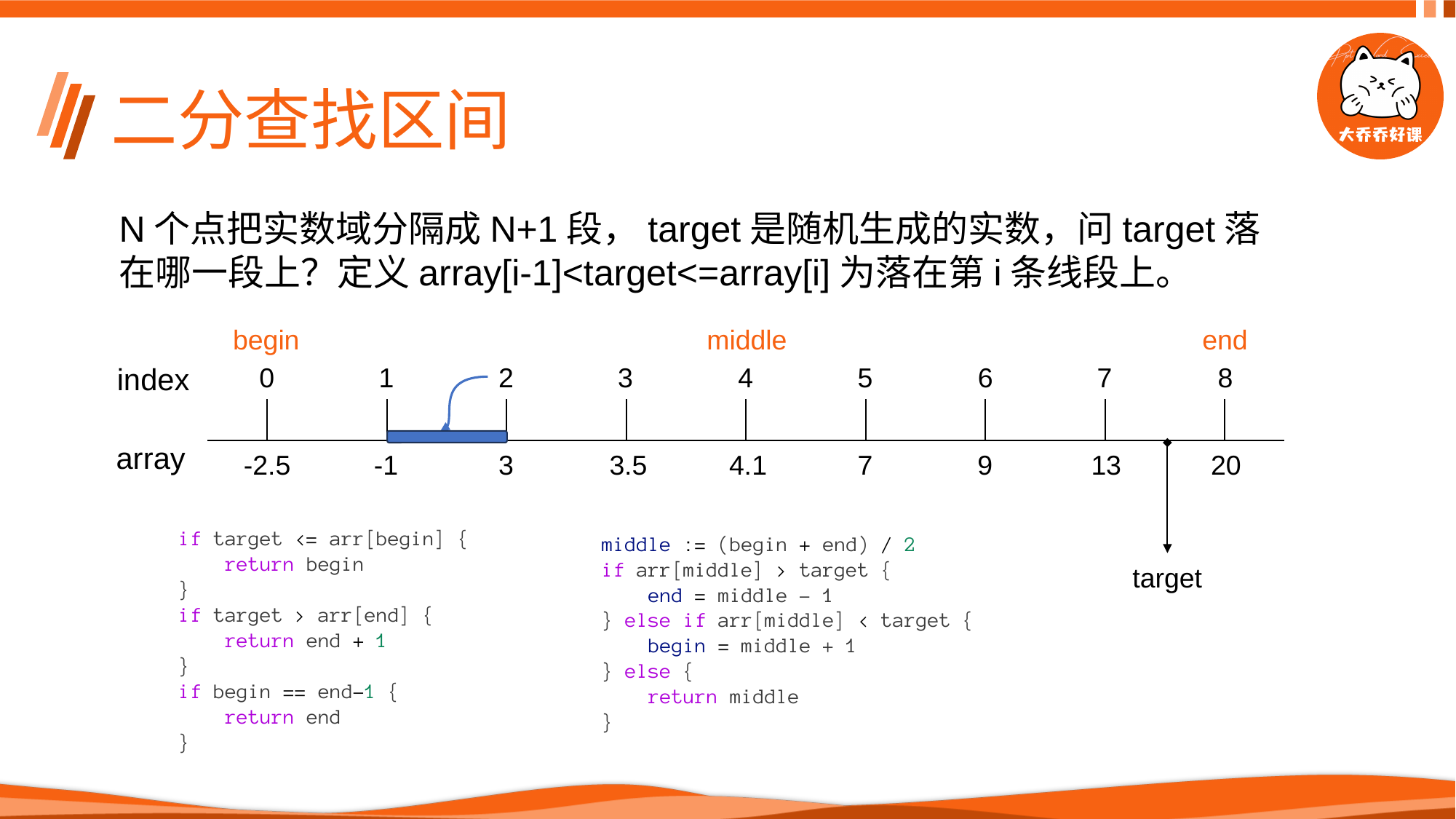

# 二分查找区间
N个点把实数域分隔成N+1段，target是随机生成的实数，问target落在哪一段上？定义array[i-1]<target<=array[i]为落在第i条线段上。
begin
middle
end
index
0
1
2
3
4
5
6
7
8

|  |  |  |  |  |  |  |  |  |  |
| --- | --- | --- | --- | --- | --- | --- | --- | --- | --- |
array
-2.5
-1
3
3.5
4.1
7
9
13
20
        if target <= arr[begin] {
            return begin
        }
        if target > arr[end] {
            return end + 1
        }
        if begin == end-1 {
            return end
        }
        middle := (begin + end) / 2
        if arr[middle] > target {
            end = middle - 1
        } else if arr[middle] < target {
            begin = middle + 1
        } else {
            return middle
        }
target